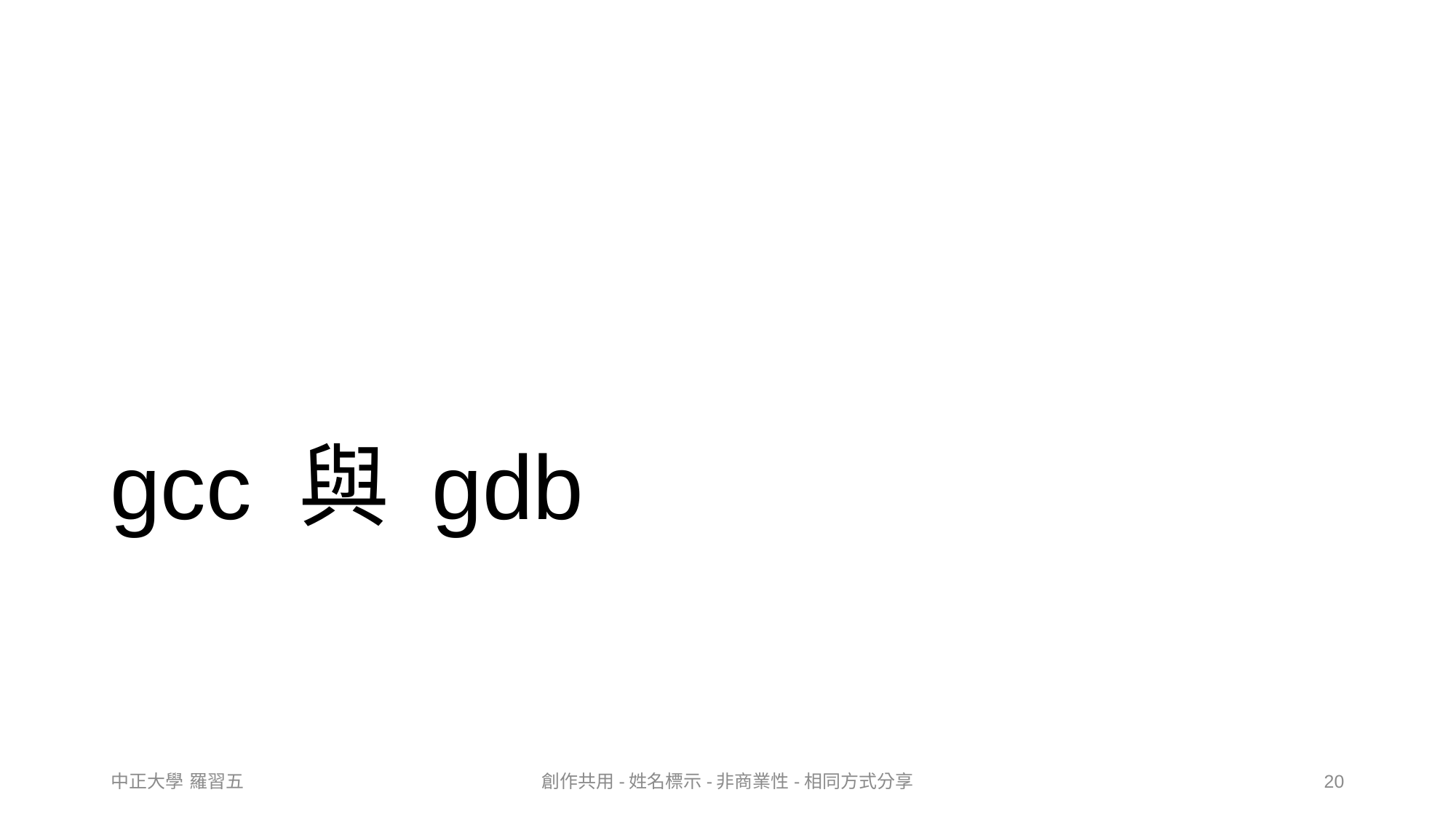

# gcc 與 gdb

中正大學 羅習五
創作共用-姓名標示-非商業性-相同方式分享
20